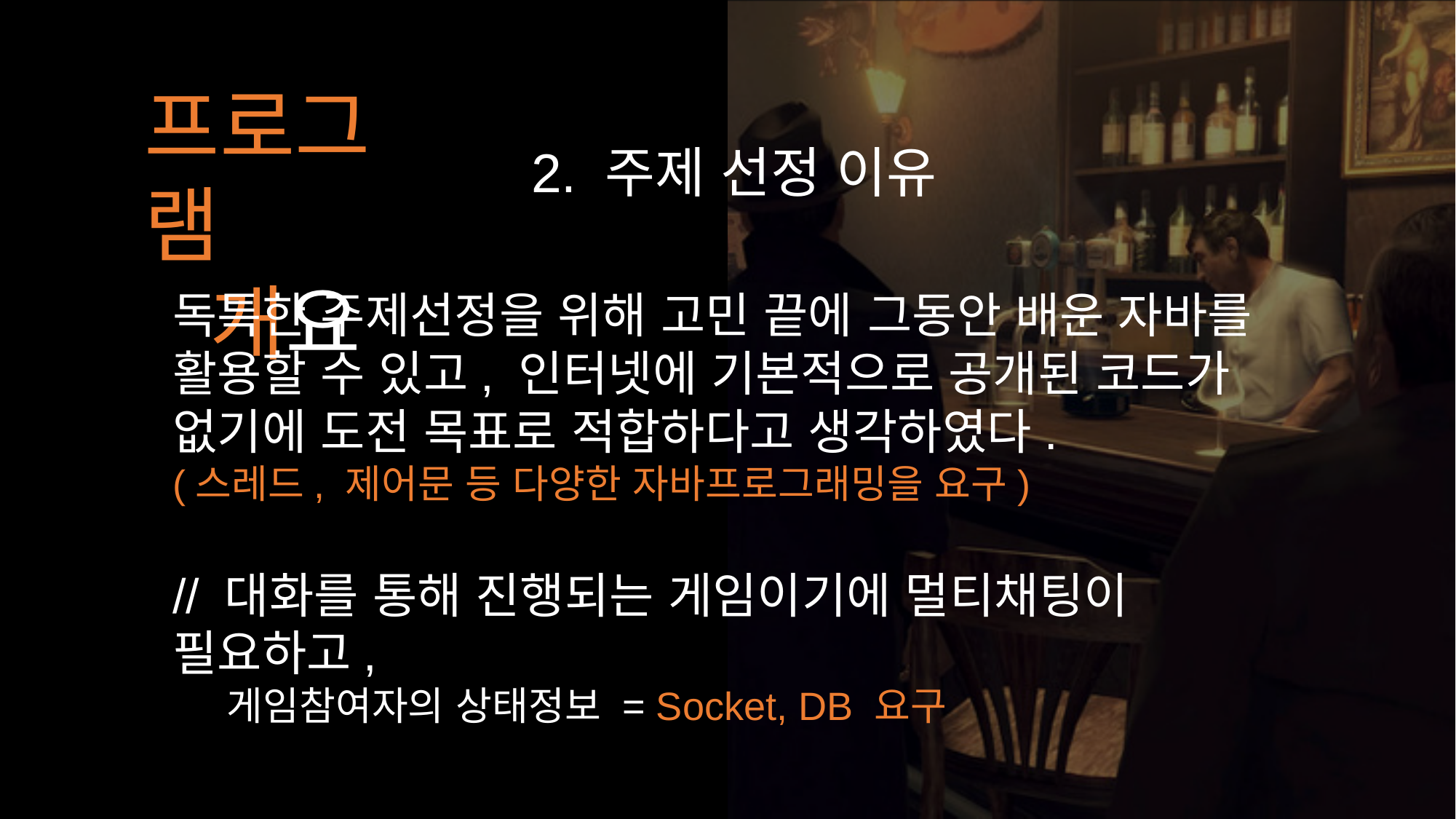

프로그램
  개요
2. 주제 선정 이유
독특한 주제선정을 위해 고민 끝에 그동안 배운 자바를 활용할 수 있고, 인터넷에 기본적으로 공개된 코드가 없기에 도전 목표로 적합하다고 생각하였다.
(스레드, 제어문 등 다양한 자바프로그래밍을 요구)

// 대화를 통해 진행되는 게임이기에 멀티채팅이 필요하고,
    게임참여자의 상태정보 = Socket, DB 요구